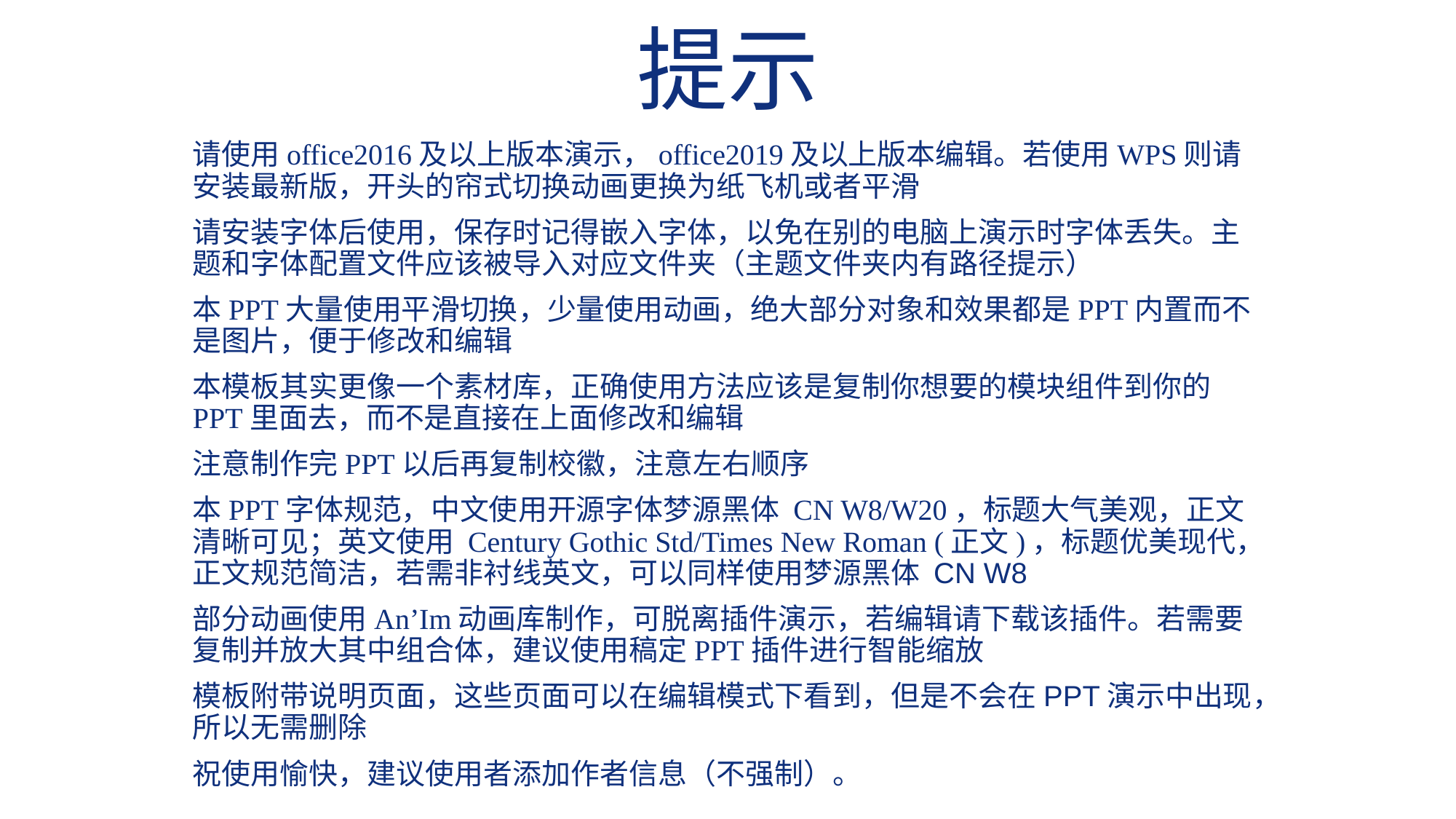

# 提示
请使用office2016及以上版本演示，office2019及以上版本编辑。若使用WPS则请安装最新版，开头的帘式切换动画更换为纸飞机或者平滑
请安装字体后使用，保存时记得嵌入字体，以免在别的电脑上演示时字体丢失。主题和字体配置文件应该被导入对应文件夹（主题文件夹内有路径提示）
本PPT大量使用平滑切换，少量使用动画，绝大部分对象和效果都是PPT内置而不是图片，便于修改和编辑
本模板其实更像一个素材库，正确使用方法应该是复制你想要的模块组件到你的PPT里面去，而不是直接在上面修改和编辑
注意制作完PPT以后再复制校徽，注意左右顺序
本PPT字体规范，中文使用开源字体梦源黑体 CN W8/W20，标题大气美观，正文清晰可见；英文使用 Century Gothic Std/Times New Roman (正文)，标题优美现代，正文规范简洁，若需非衬线英文，可以同样使用梦源黑体 CN W8
部分动画使用An’Im动画库制作，可脱离插件演示，若编辑请下载该插件。若需要复制并放大其中组合体，建议使用稿定PPT插件进行智能缩放
模板附带说明页面，这些页面可以在编辑模式下看到，但是不会在PPT演示中出现，所以无需删除
祝使用愉快，建议使用者添加作者信息（不强制）。